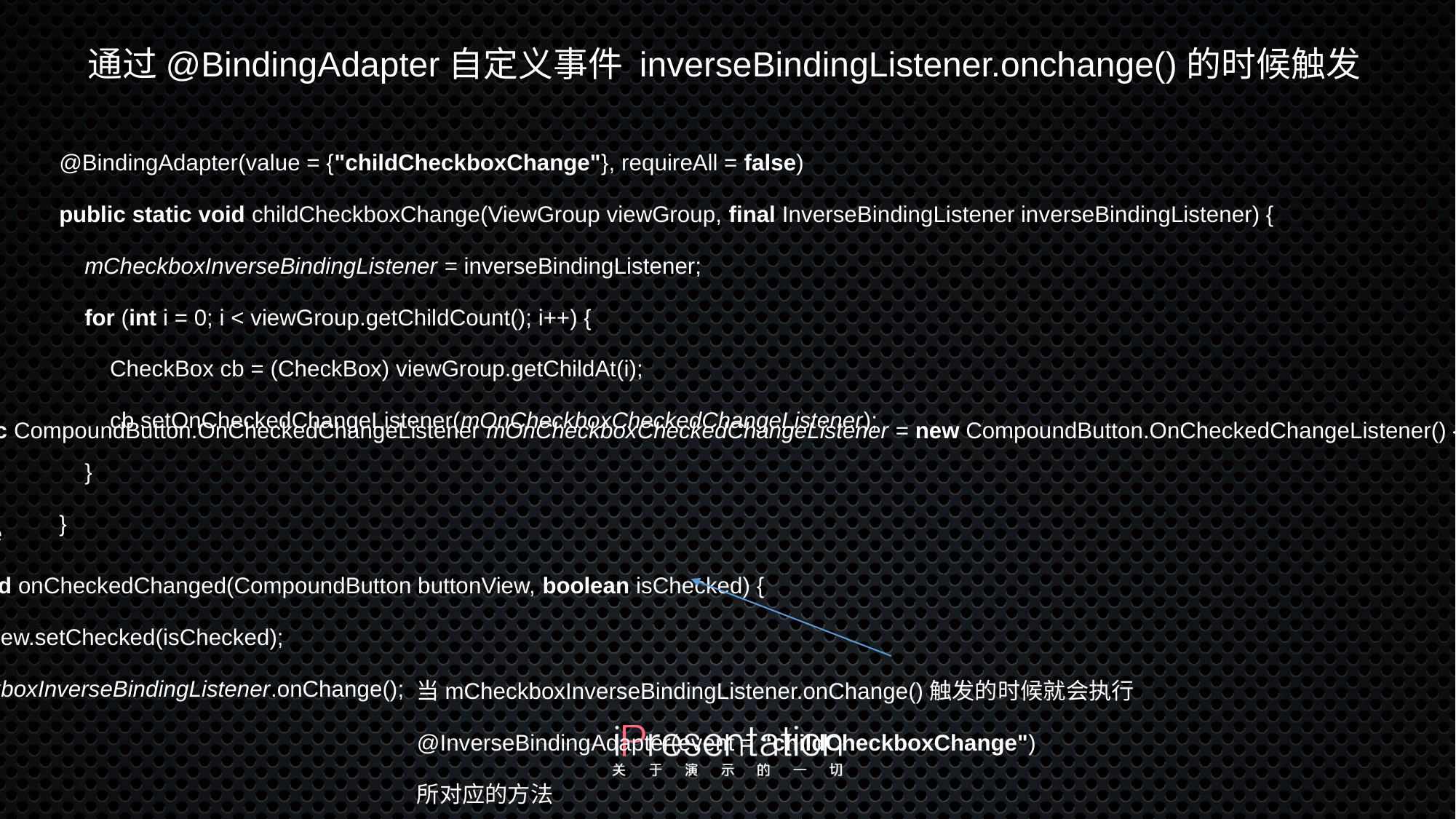

通过@BindingAdapter自定义事件 inverseBindingListener.onchange()的时候触发
@BindingAdapter(value = {"childCheckboxChange"}, requireAll = false)
public static void childCheckboxChange(ViewGroup viewGroup, final InverseBindingListener inverseBindingListener) {
    mCheckboxInverseBindingListener = inverseBindingListener;
    for (int i = 0; i < viewGroup.getChildCount(); i++) {
        CheckBox cb = (CheckBox) viewGroup.getChildAt(i);
        cb.setOnCheckedChangeListener(mOnCheckboxCheckedChangeListener);
    }
}

private static CompoundButton.OnCheckedChangeListener mOnCheckboxCheckedChangeListener = new CompoundButton.OnCheckedChangeListener() {

    @Override
    public void onCheckedChanged(CompoundButton buttonView, boolean isChecked) {
        buttonView.setChecked(isChecked);
        mCheckboxInverseBindingListener.onChange();
    }
};

当mCheckboxInverseBindingListener.onChange()触发的时候就会执行
@InverseBindingAdapter(event = “childCheckboxChange")
所对应的方法